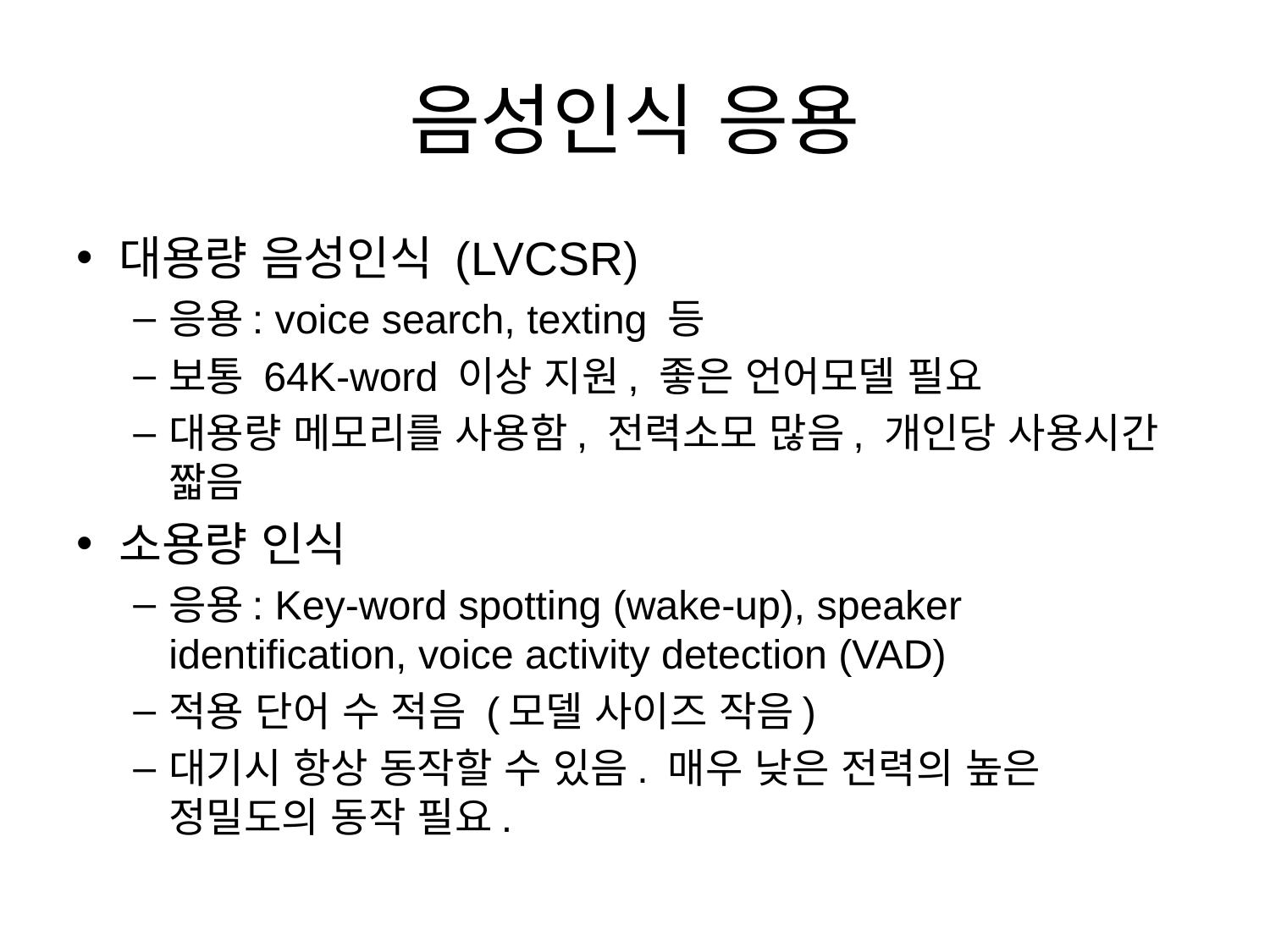

# 음성인식 응용
대용량 음성인식 (LVCSR)
응용: voice search, texting 등
보통 64K-word 이상 지원, 좋은 언어모델 필요
대용량 메모리를 사용함, 전력소모 많음, 개인당 사용시간 짧음
소용량 인식
응용: Key-word spotting (wake-up), speaker identification, voice activity detection (VAD)
적용 단어 수 적음 (모델 사이즈 작음)
대기시 항상 동작할 수 있음. 매우 낮은 전력의 높은 정밀도의 동작 필요.